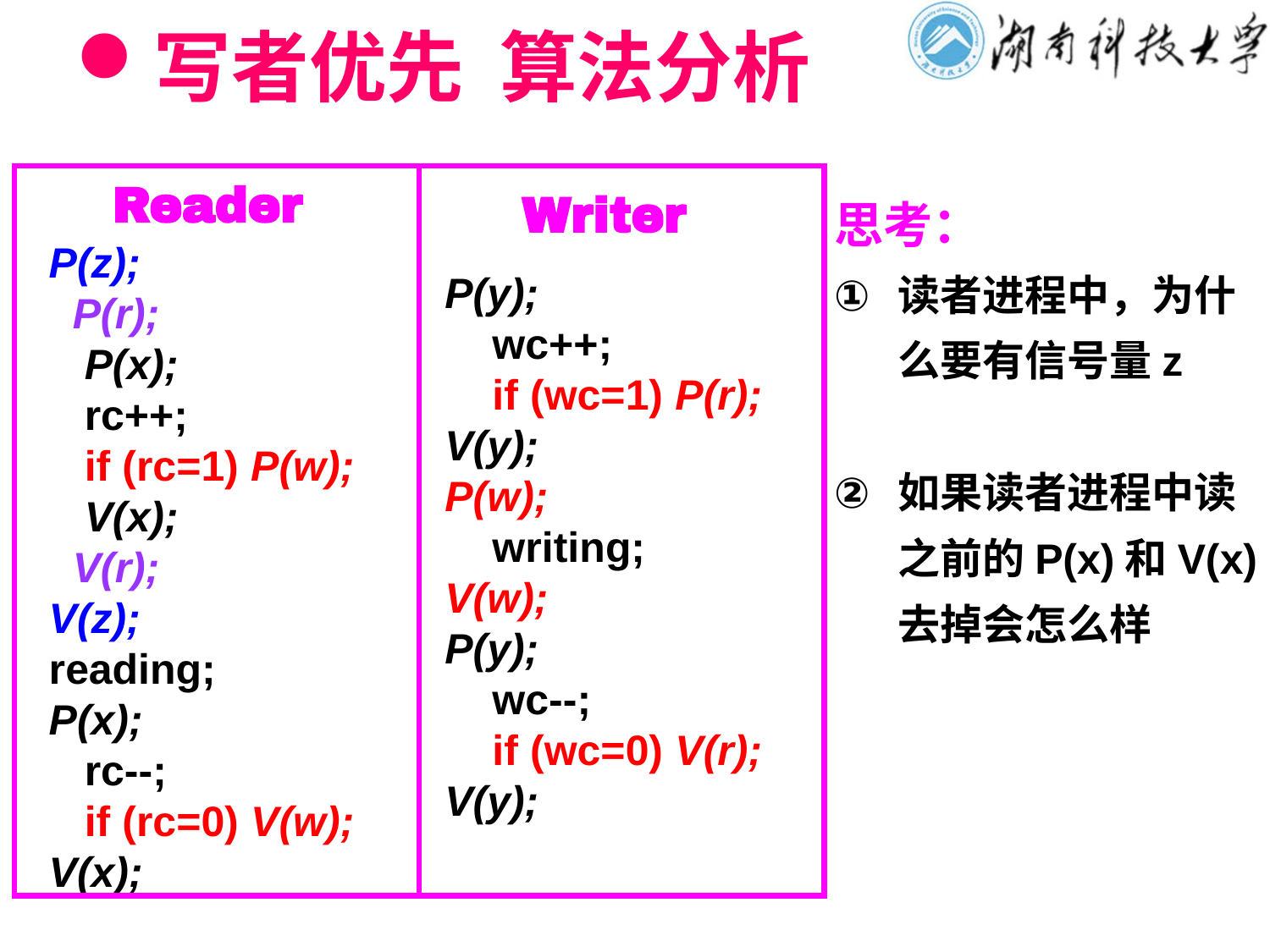

# 写者优先  算法分析

Reader

思考：
读者进程中，为什么要有信号量z

如果读者进程中读之前的P(x)和V(x)去掉会怎么样
Writer
P(z);
  P(r);
   P(x);
   rc++;
   if (rc=1) P(w);
   V(x);
  V(r);
V(z);
reading;
P(x);
   rc--;
   if (rc=0) V(w);
V(x);
P(y);
    wc++;
    if (wc=1) P(r);
V(y);
P(w);
    writing;
V(w);
P(y);
    wc--;
    if (wc=0) V(r);
V(y);